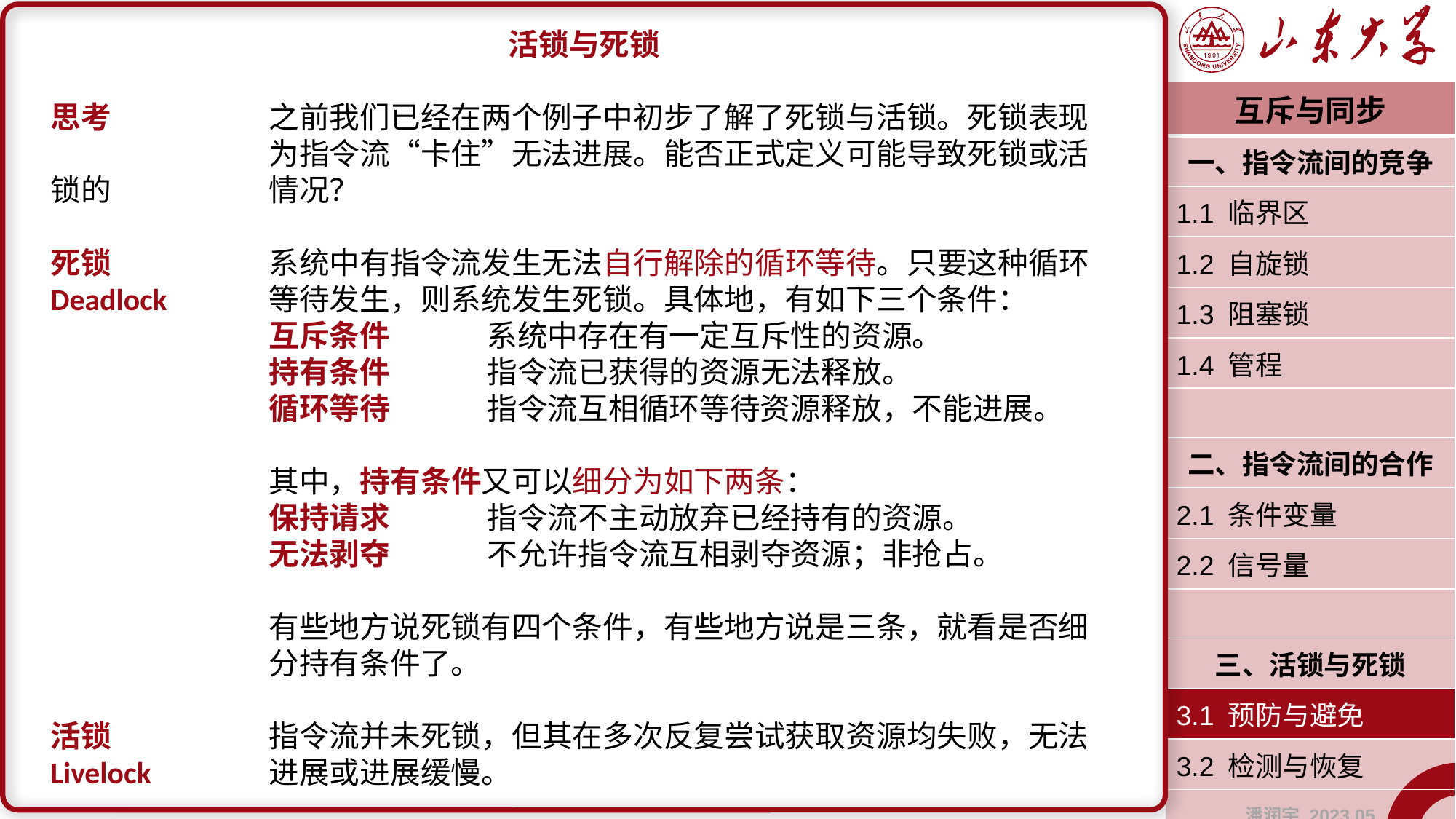

活锁与死锁

思考		之前我们已经在两个例子中初步了解了死锁与活锁。死锁表现		为指令流“卡住”无法进展。能否正式定义可能导致死锁或活锁的		情况？

死锁		系统中有指令流发生无法自行解除的循环等待。只要这种循环Deadlock	等待发生，则系统发生死锁。具体地，有如下三个条件：
		互斥条件	系统中存在有一定互斥性的资源。
		持有条件	指令流已获得的资源无法释放。
		循环等待	指令流互相循环等待资源释放，不能进展。

		其中，持有条件又可以细分为如下两条：
		保持请求	指令流不主动放弃已经持有的资源。
		无法剥夺	不允许指令流互相剥夺资源；非抢占。

		有些地方说死锁有四个条件，有些地方说是三条，就看是否细		分持有条件了。

活锁		指令流并未死锁，但其在多次反复尝试获取资源均失败，无法
Livelock		进展或进展缓慢。
| 互斥与同步 |
| --- |
| 一、指令流间的竞争 |
| 1.1 临界区 |
| 1.2 自旋锁 |
| 1.3 阻塞锁 |
| 1.4 管程 |
|  |
| 二、指令流间的合作 |
| 2.1 条件变量 |
| 2.2 信号量 |
|  |
| 三、活锁与死锁 |
| 3.1 预防与避免 |
| 3.2 检测与恢复 |
| 潘润宇 2023.05 |